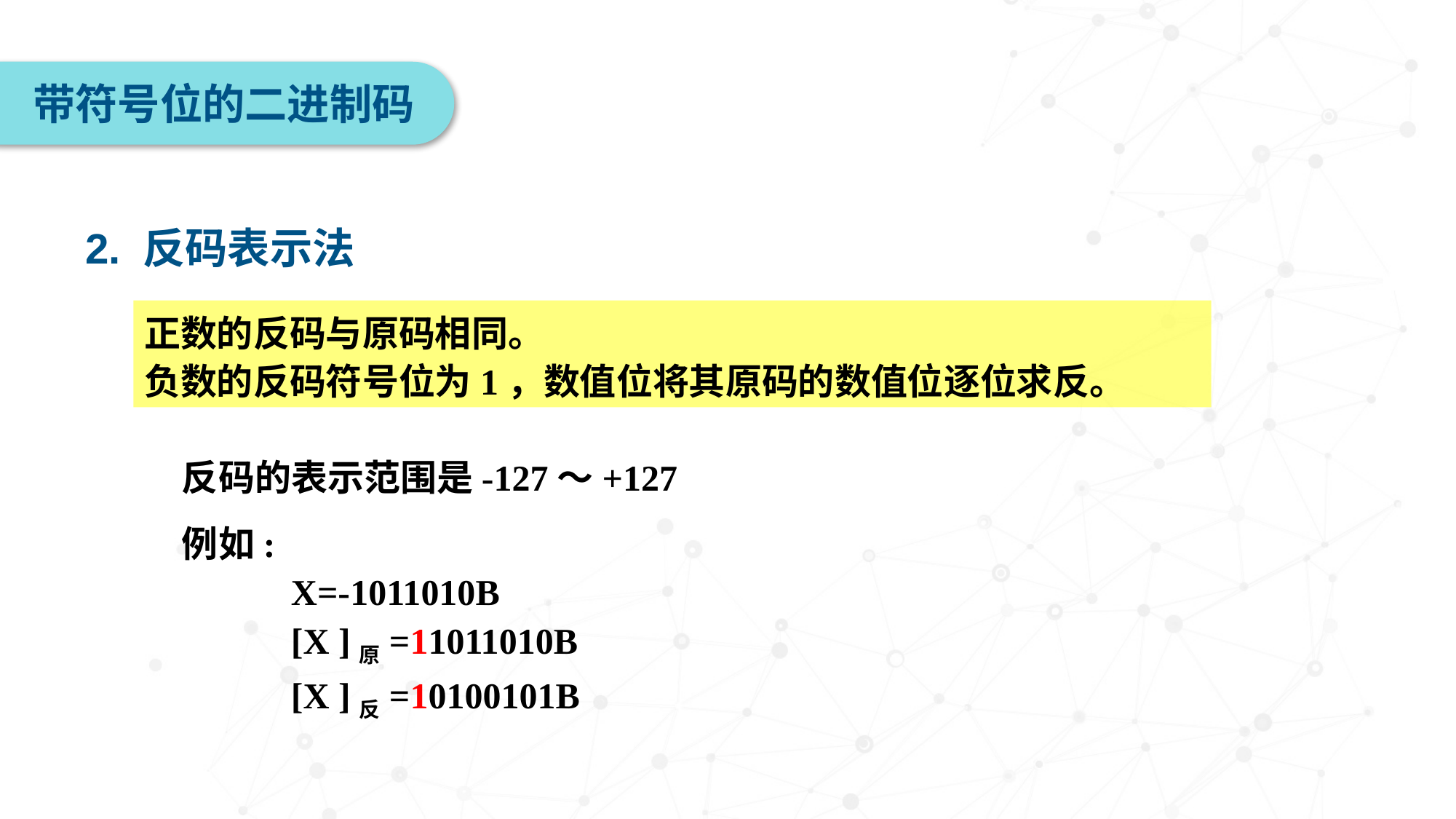

带符号位的二进制码
2. 反码表示法
正数的反码与原码相同。
负数的反码符号位为1，数值位将其原码的数值位逐位求反。
反码的表示范围是-127～+127
例如:
        	X=-1011010B
       	[X ]原=11011010B
 	[X ]反=10100101B
35